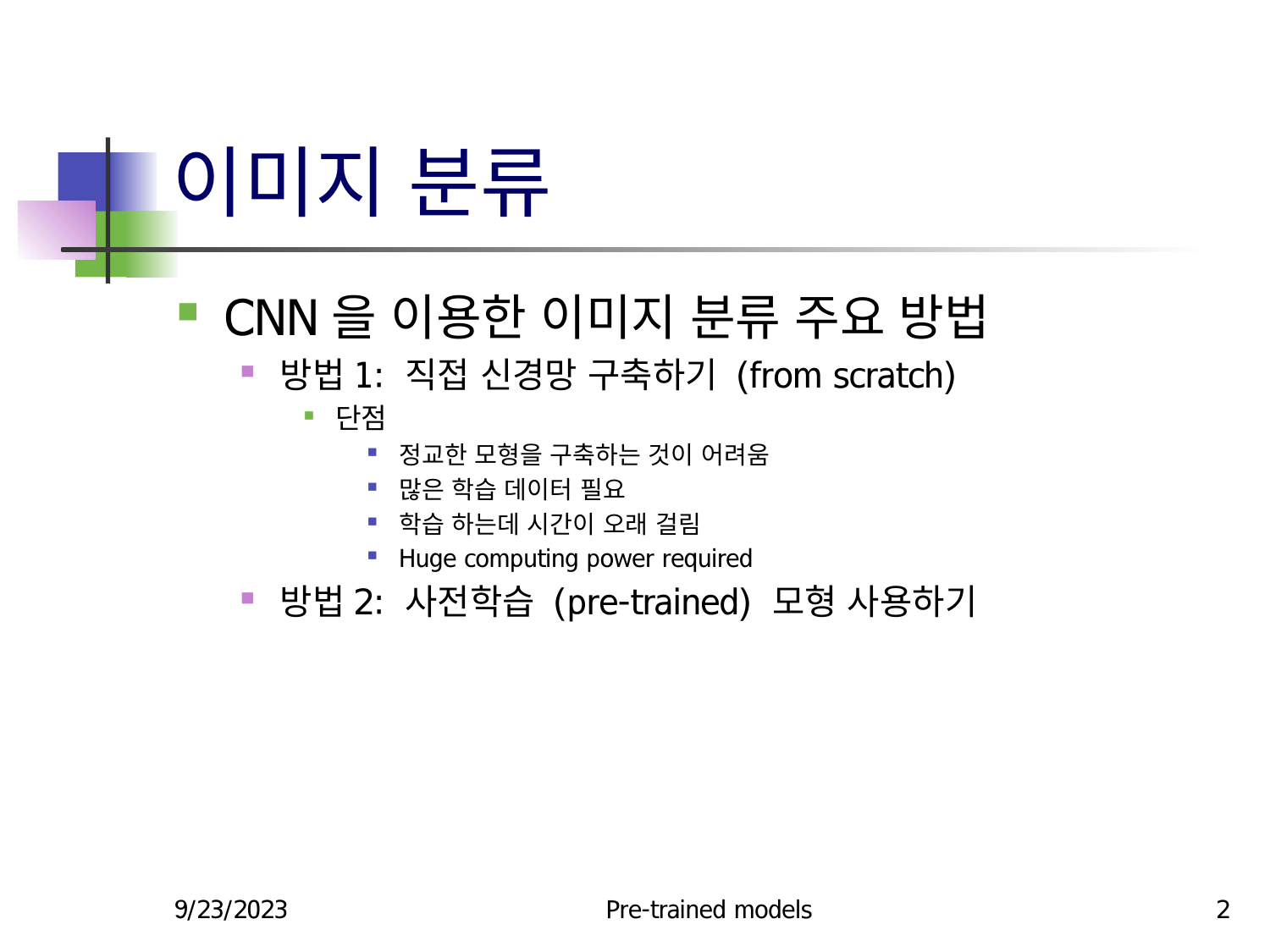

# 이미지 분류
CNN을 이용한 이미지 분류 주요 방법
방법1: 직접 신경망 구축하기 (from scratch)
단점
정교한 모형을 구축하는 것이 어려움
많은 학습 데이터 필요
학습 하는데 시간이 오래 걸림
Huge computing power required
방법2: 사전학습 (pre-trained) 모형 사용하기

9/23/2023
Pre-trained models
2